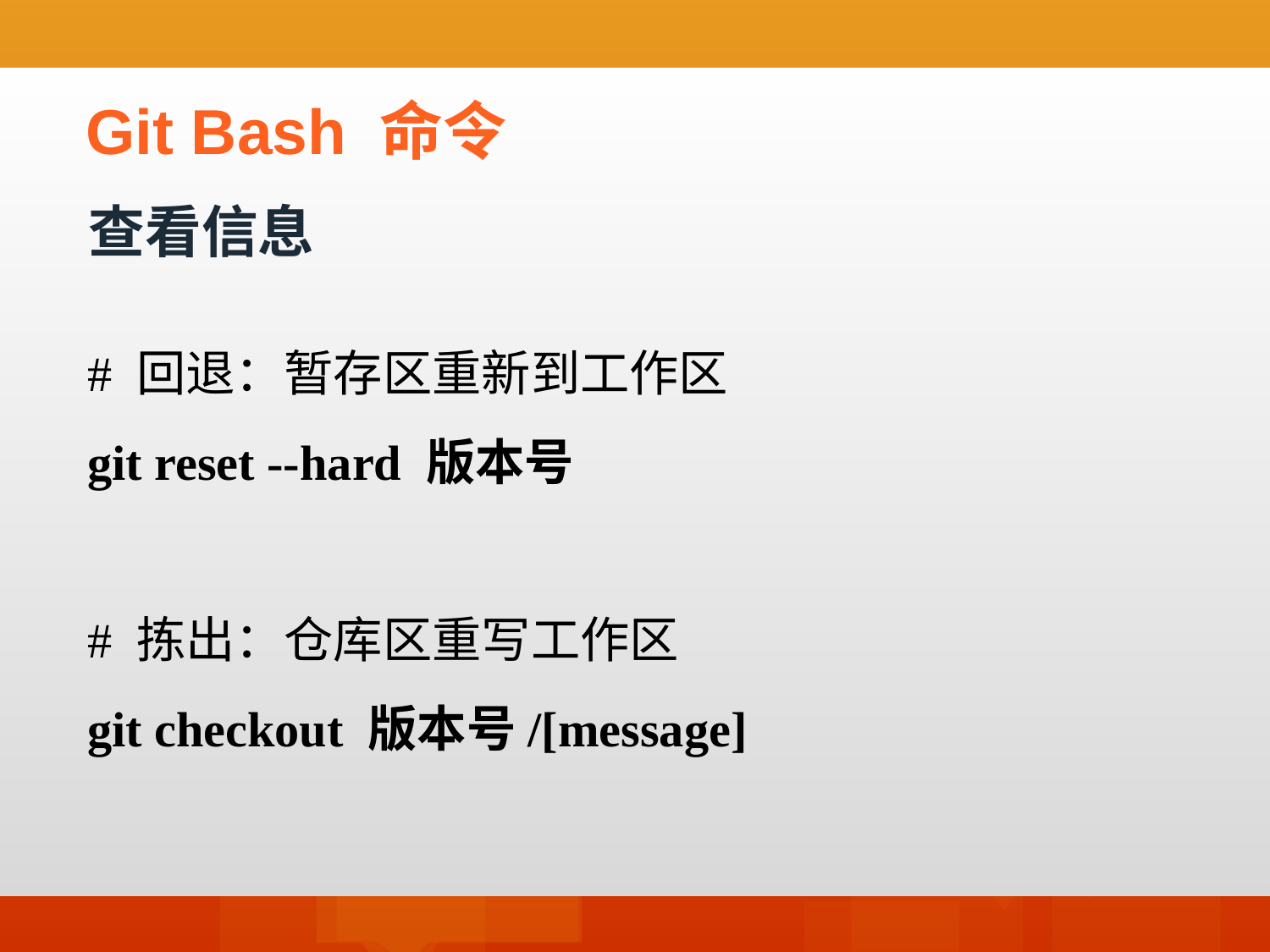

Git Bash 命令
查看信息
# 回退：暂存区重新到工作区
git reset --hard 版本号

# 拣出：仓库区重写工作区
git checkout 版本号/[message]